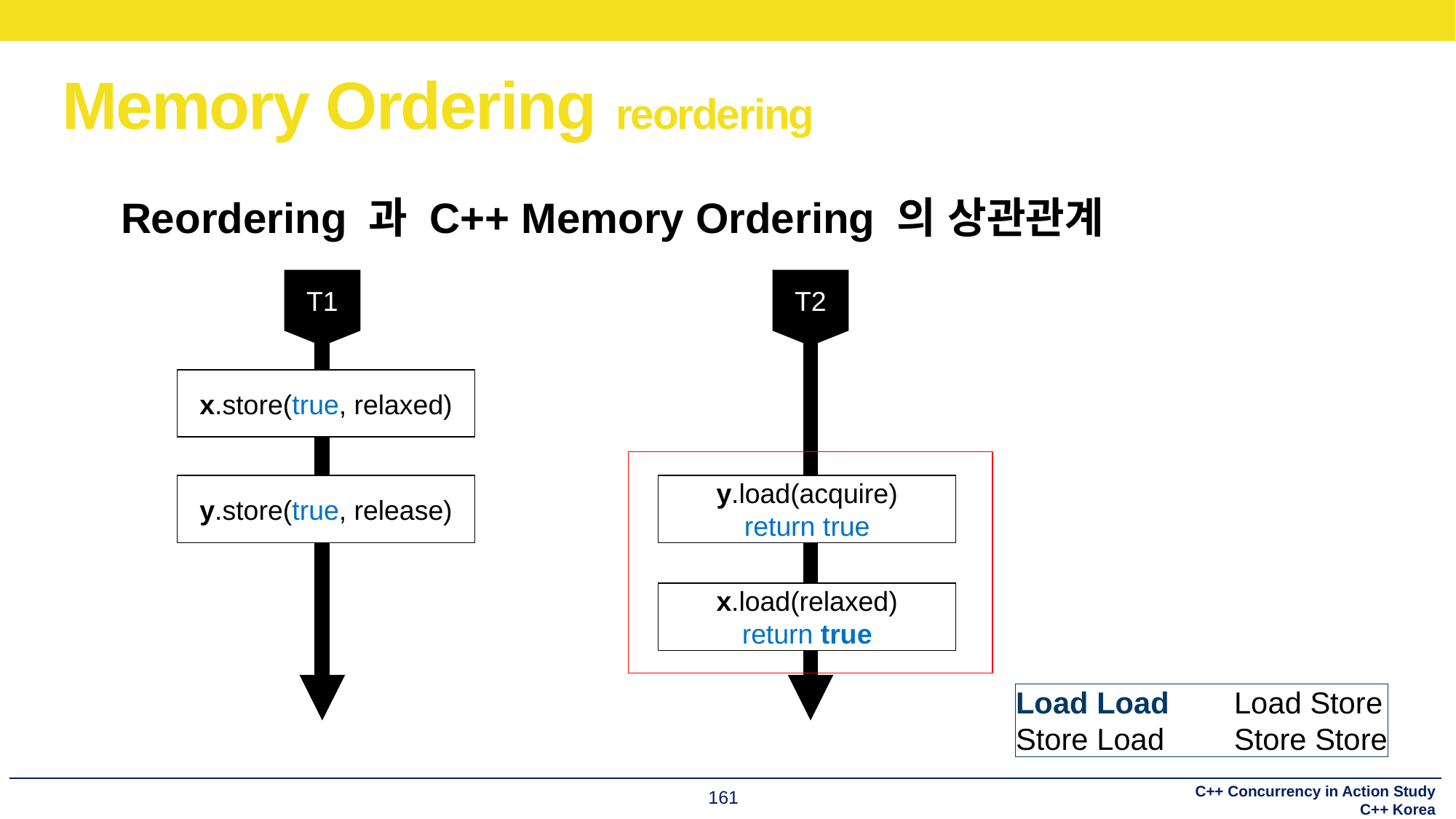

# Memory Ordering reordering
Reordering 과 C++ Memory Ordering 의 상관관계

T1
x.store(true, relaxed)
y.store(true, release)
T2
y.load(acquire)
return true
x.load(relaxed)
return true

Load Load	Load Store
Store Load	Store Store
161